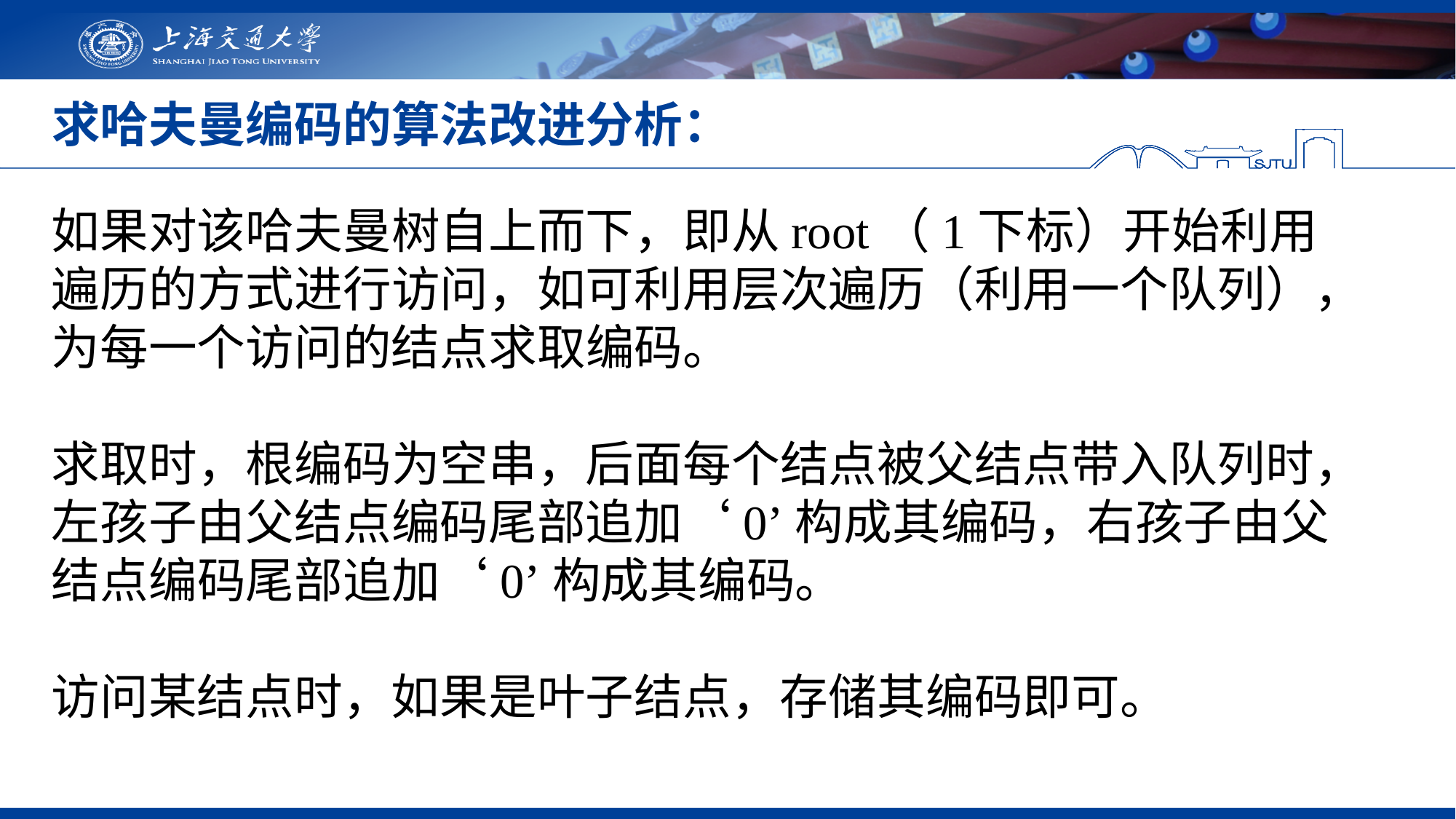

# 求哈夫曼编码的算法改进分析：
如果对该哈夫曼树自上而下，即从root（1下标）开始利用遍历的方式进行访问，如可利用层次遍历（利用一个队列），为每一个访问的结点求取编码。

求取时，根编码为空串，后面每个结点被父结点带入队列时，左孩子由父结点编码尾部追加‘0’构成其编码，右孩子由父结点编码尾部追加‘0’构成其编码。

访问某结点时，如果是叶子结点，存储其编码即可。